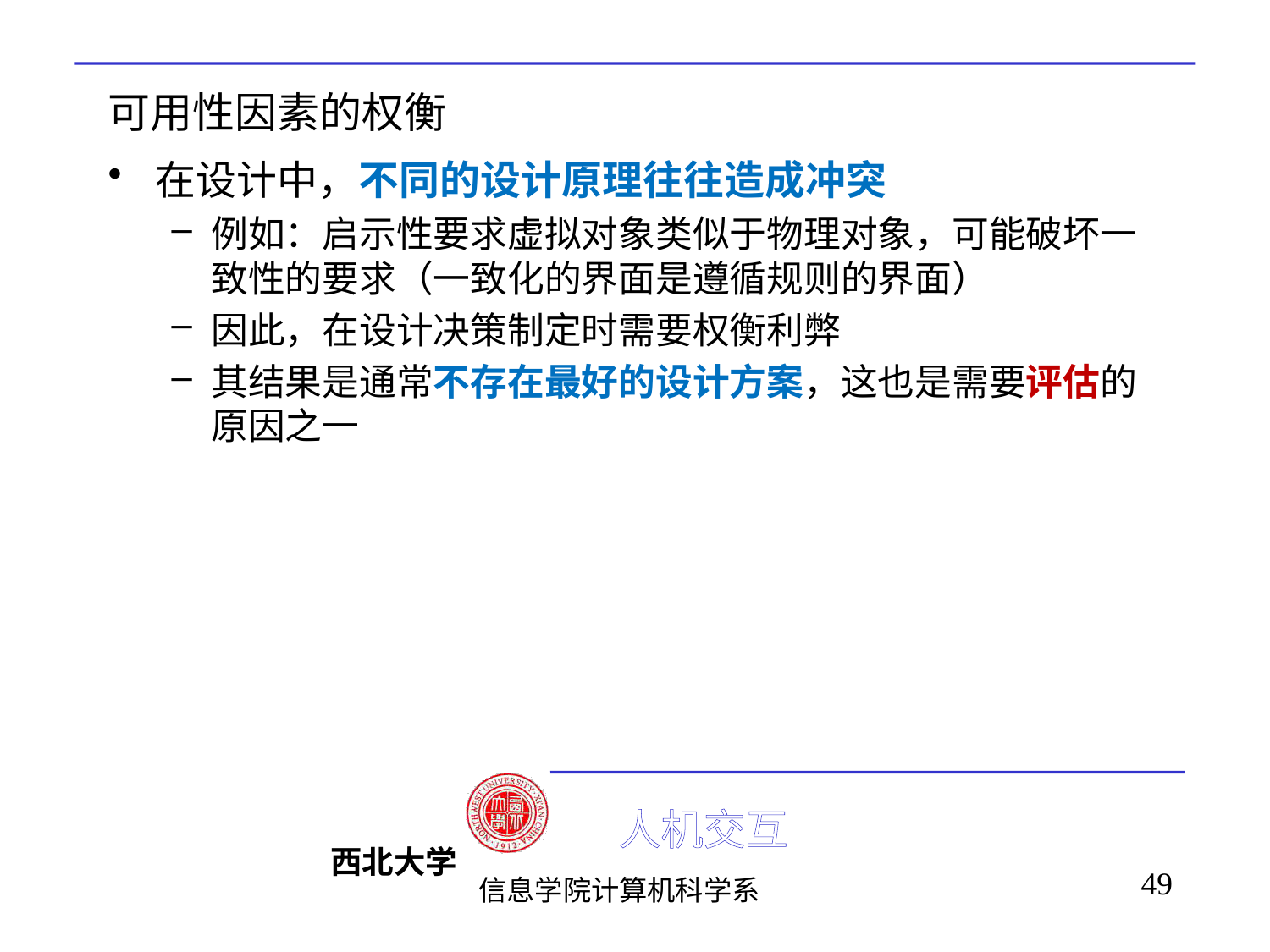

# 可用性因素的权衡
在设计中，不同的设计原理往往造成冲突
例如：启示性要求虚拟对象类似于物理对象，可能破坏一致性的要求（一致化的界面是遵循规则的界面）
因此，在设计决策制定时需要权衡利弊
其结果是通常不存在最好的设计方案，这也是需要评估的原因之一

49